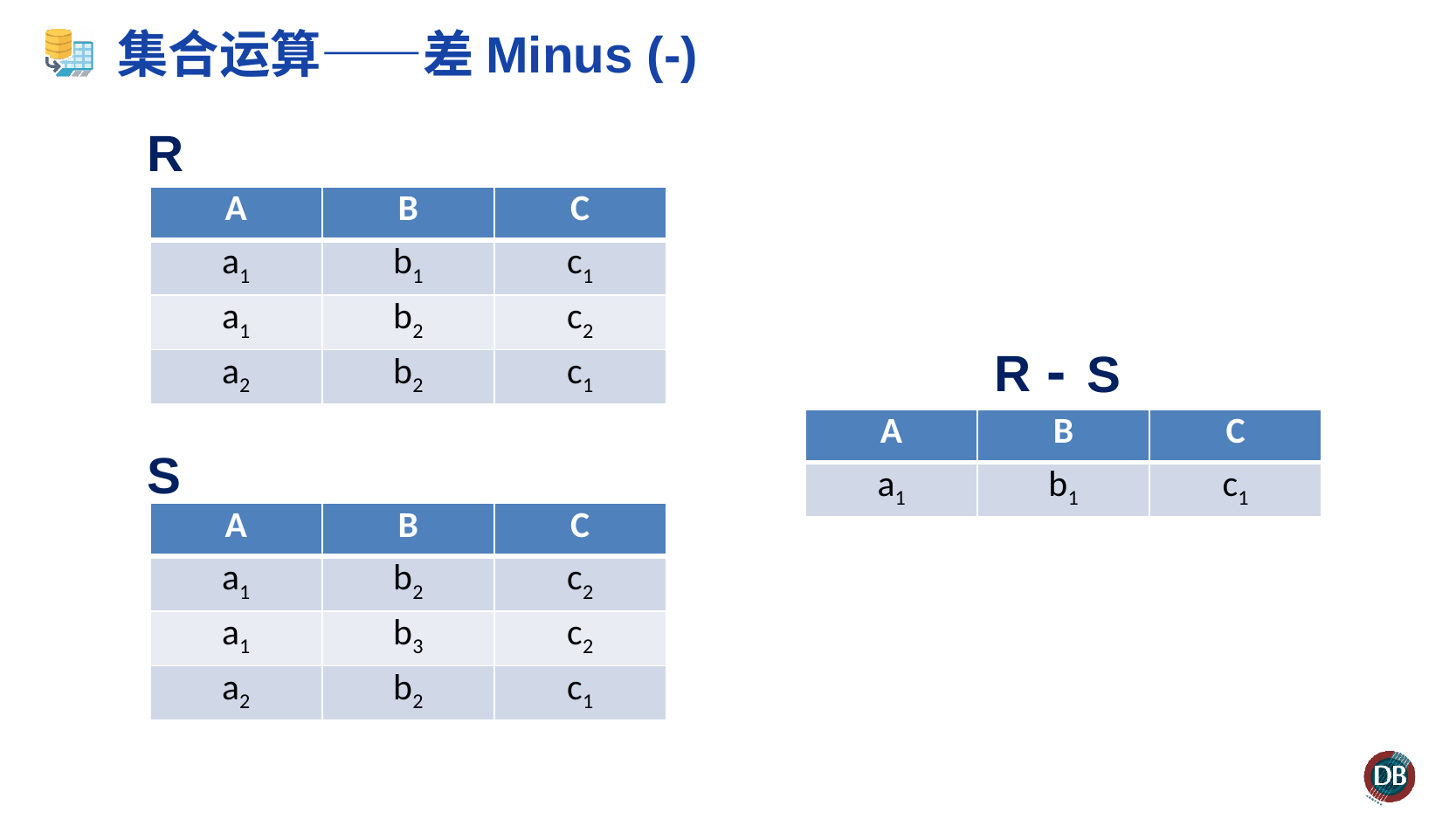

# 集合运算——差Minus (-)
R
| A | B | C |
| --- | --- | --- |
| a1 | b1 | c1 |
| a1 | b2 | c2 |
| a2 | b2 | c1 |
-
R
S
| A | B | C |
| --- | --- | --- |
| a1 | b1 | c1 |
S
| A | B | C |
| --- | --- | --- |
| a1 | b2 | c2 |
| a1 | b3 | c2 |
| a2 | b2 | c1 |